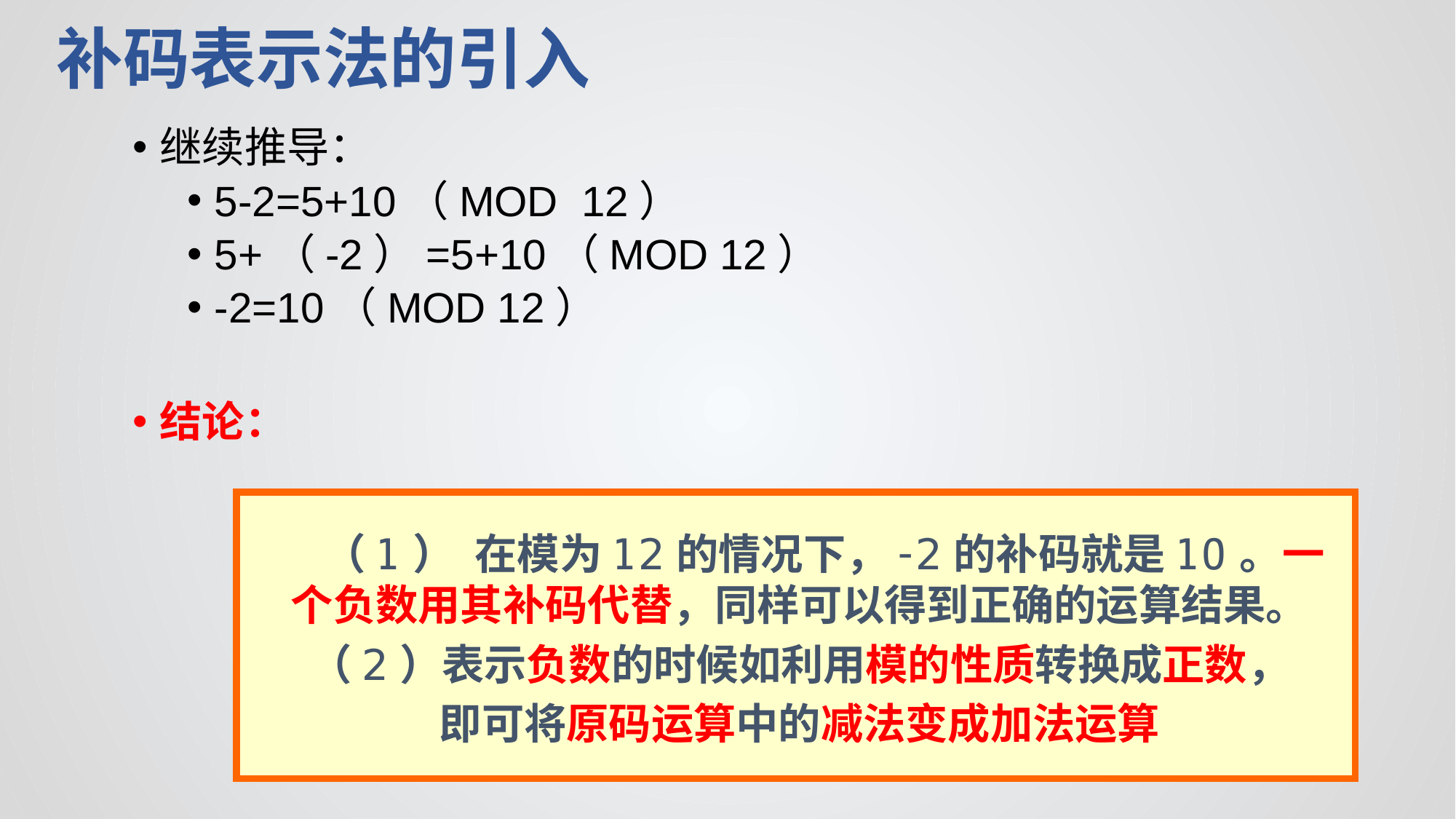

44
补码表示法的引入
继续推导：
5-2=5+10（MOD  12）
5+（-2）=5+10（MOD 12）
-2=10（MOD 12）

结论：

    （1）  在模为12的情况下，-2的补码就是10。一个负数用其补码代替，同样可以得到正确的运算结果。
（2）表示负数的时候如利用模的性质转换成正数，
即可将原码运算中的减法变成加法运算